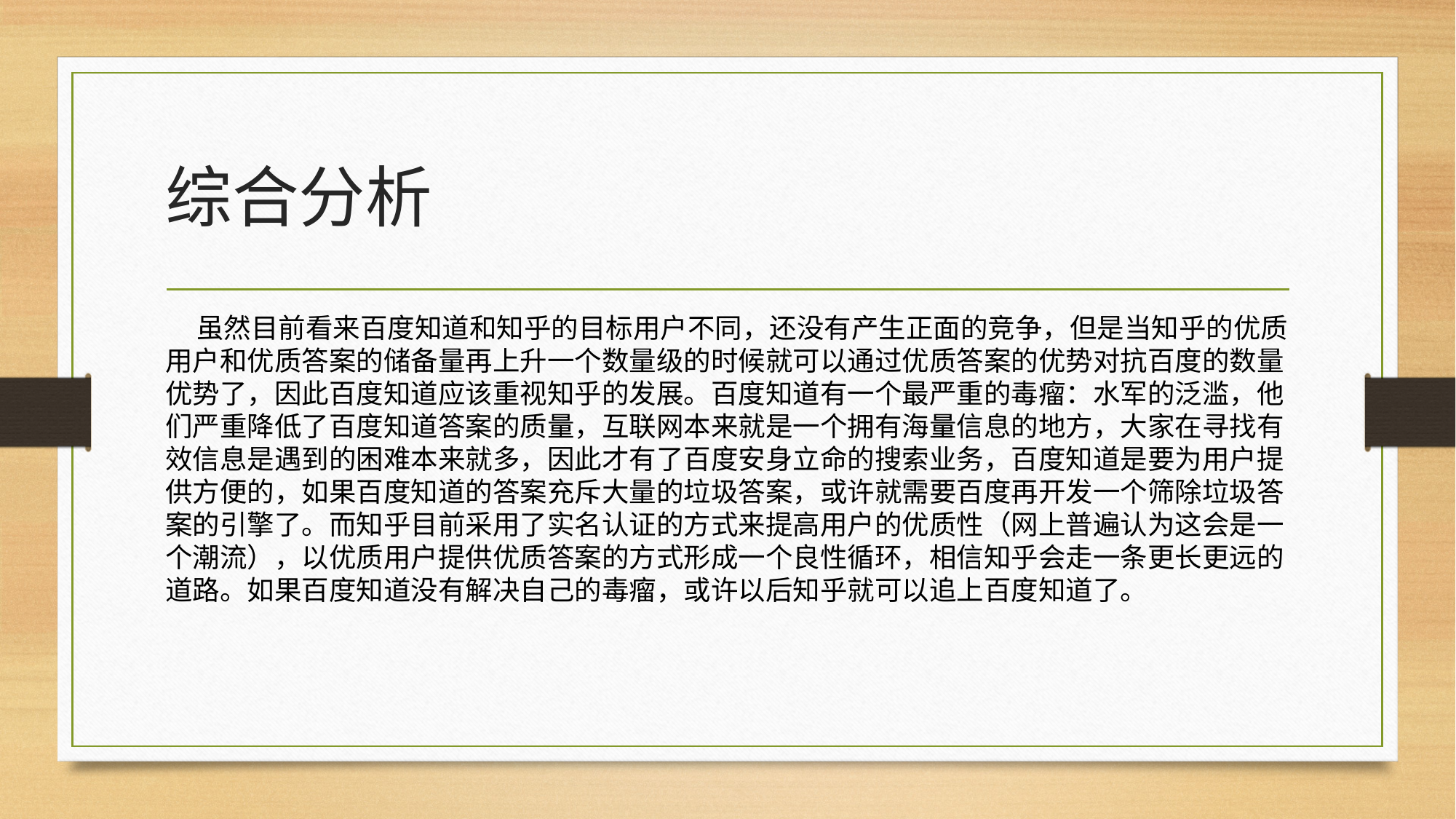

# 综合分析
    虽然目前看来百度知道和知乎的目标用户不同，还没有产生正面的竞争，但是当知乎的优质用户和优质答案的储备量再上升一个数量级的时候就可以通过优质答案的优势对抗百度的数量优势了，因此百度知道应该重视知乎的发展。百度知道有一个最严重的毒瘤：水军的泛滥，他们严重降低了百度知道答案的质量，互联网本来就是一个拥有海量信息的地方，大家在寻找有效信息是遇到的困难本来就多，因此才有了百度安身立命的搜索业务，百度知道是要为用户提供方便的，如果百度知道的答案充斥大量的垃圾答案，或许就需要百度再开发一个筛除垃圾答案的引擎了。而知乎目前采用了实名认证的方式来提高用户的优质性（网上普遍认为这会是一个潮流），以优质用户提供优质答案的方式形成一个良性循环，相信知乎会走一条更长更远的道路。如果百度知道没有解决自己的毒瘤，或许以后知乎就可以追上百度知道了。